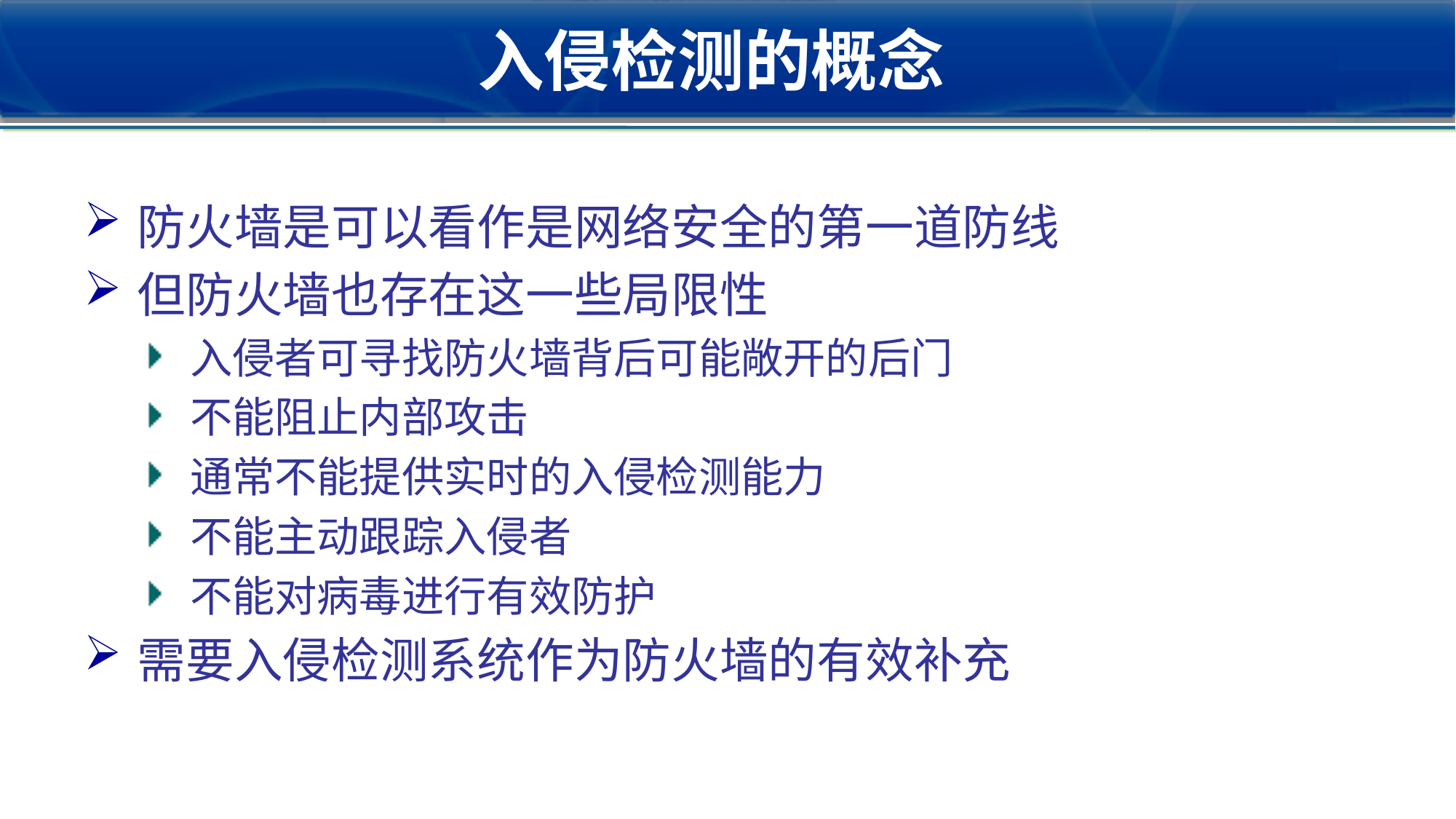

# 入侵检测的概念
防火墙是可以看作是网络安全的第一道防线
但防火墙也存在这一些局限性
入侵者可寻找防火墙背后可能敞开的后门
不能阻止内部攻击
通常不能提供实时的入侵检测能力
不能主动跟踪入侵者
不能对病毒进行有效防护
需要入侵检测系统作为防火墙的有效补充